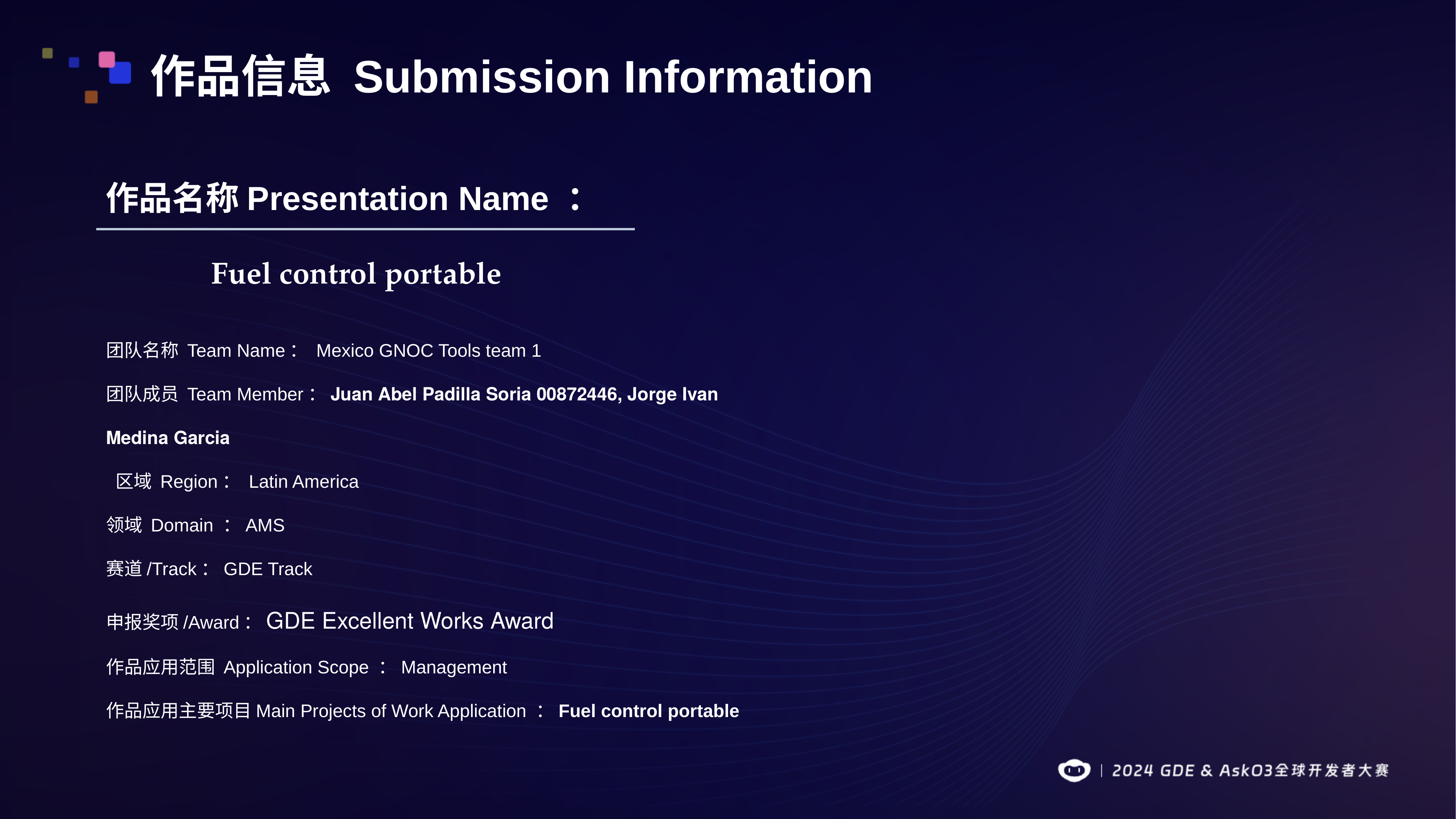

作品信息 Submission Information
作品名称Presentation Name ：

Fuel control portable
团队名称 Team Name： Mexico GNOC Tools team 1
团队成员 Team Member：Juan Abel Padilla Soria 00872446, Jorge Ivan Medina Garcia
 区域 Region： Latin America
领域 Domain ：AMS
赛道/Track：GDE Track
申报奖项/Award：GDE Excellent Works Award
作品应用范围 Application Scope ：Management
作品应用主要项目Main Projects of Work Application ：Fuel control portable